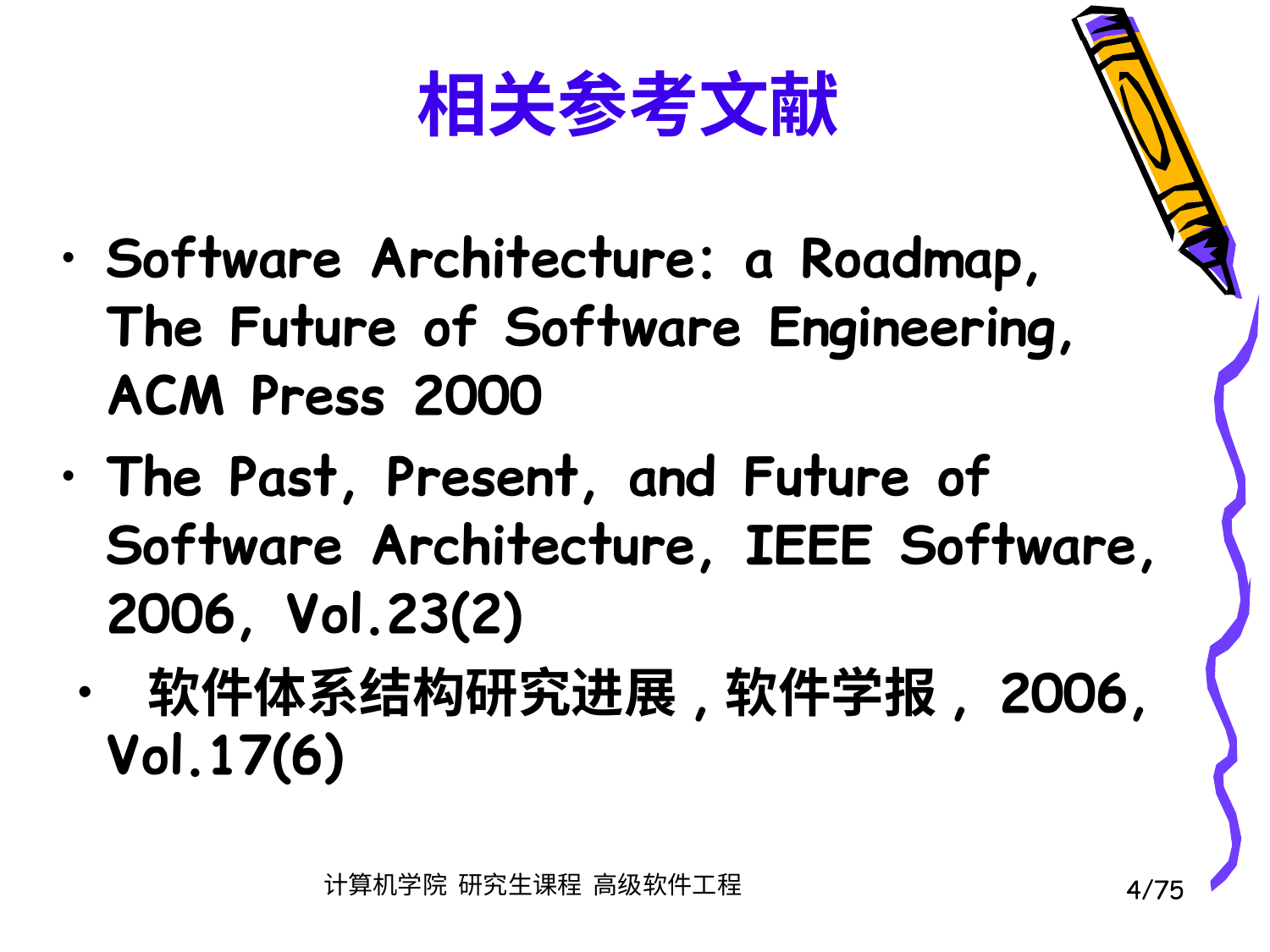

相关参考文献

•  Software  Architecture:  a  Roadmap,
	The  Future  of  Software  Engineering,
	ACM  Press  2000
•  The  Past,  Present,  and  Future  of
	Software  Architecture,  IEEE  Software,
	2006,  Vol.23(2)
•  软件体系结构研究进展,软件学报,  2006,
	Vol.17(6)

4/75
计算机学院  研究生课程  高级软件工程